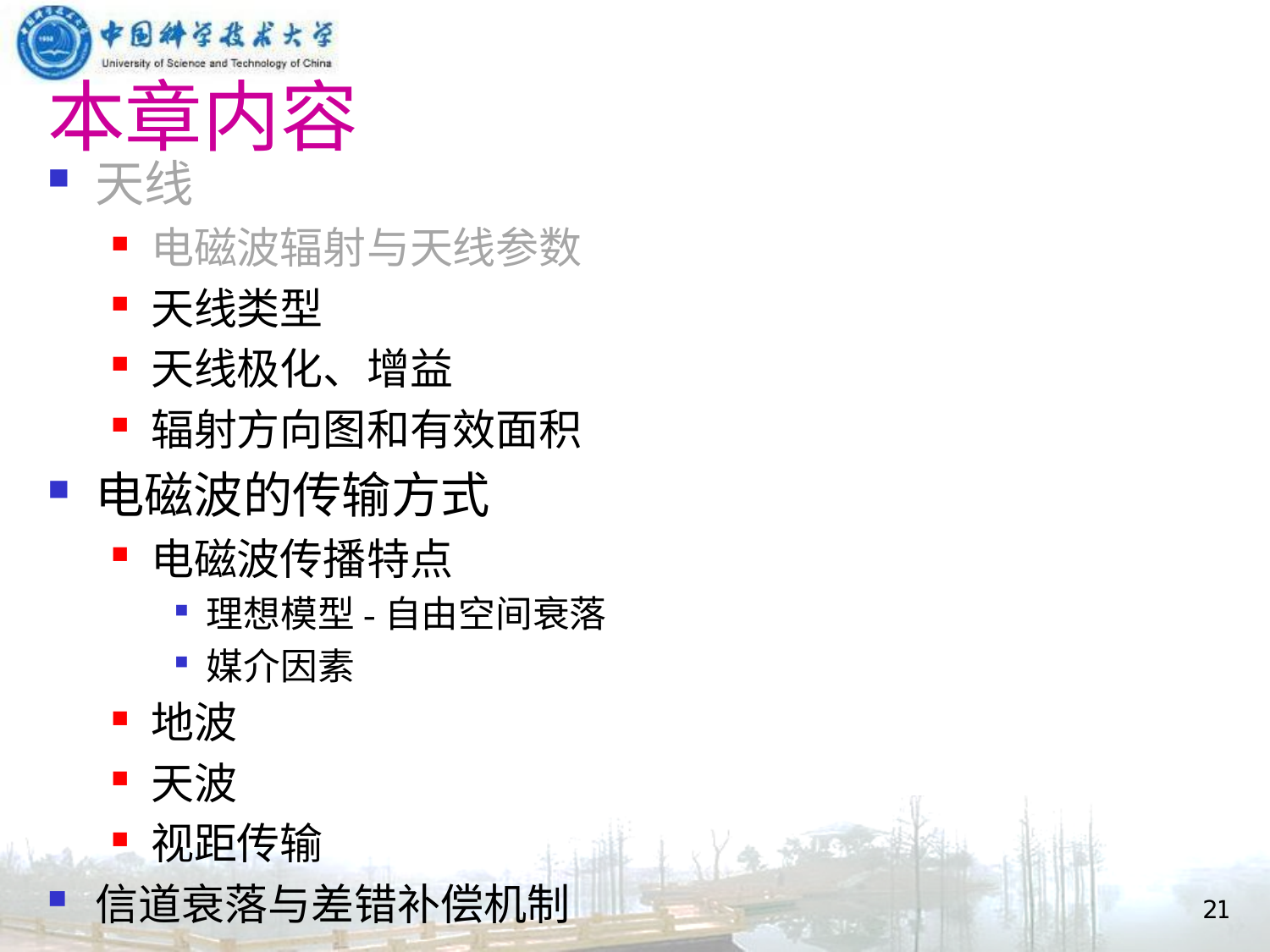

# 本章内容
天线
电磁波辐射与天线参数
天线类型
天线极化、增益
辐射方向图和有效面积
电磁波的传输方式
电磁波传播特点
理想模型-自由空间衰落
媒介因素
地波
天波
视距传输
信道衰落与差错补偿机制
21